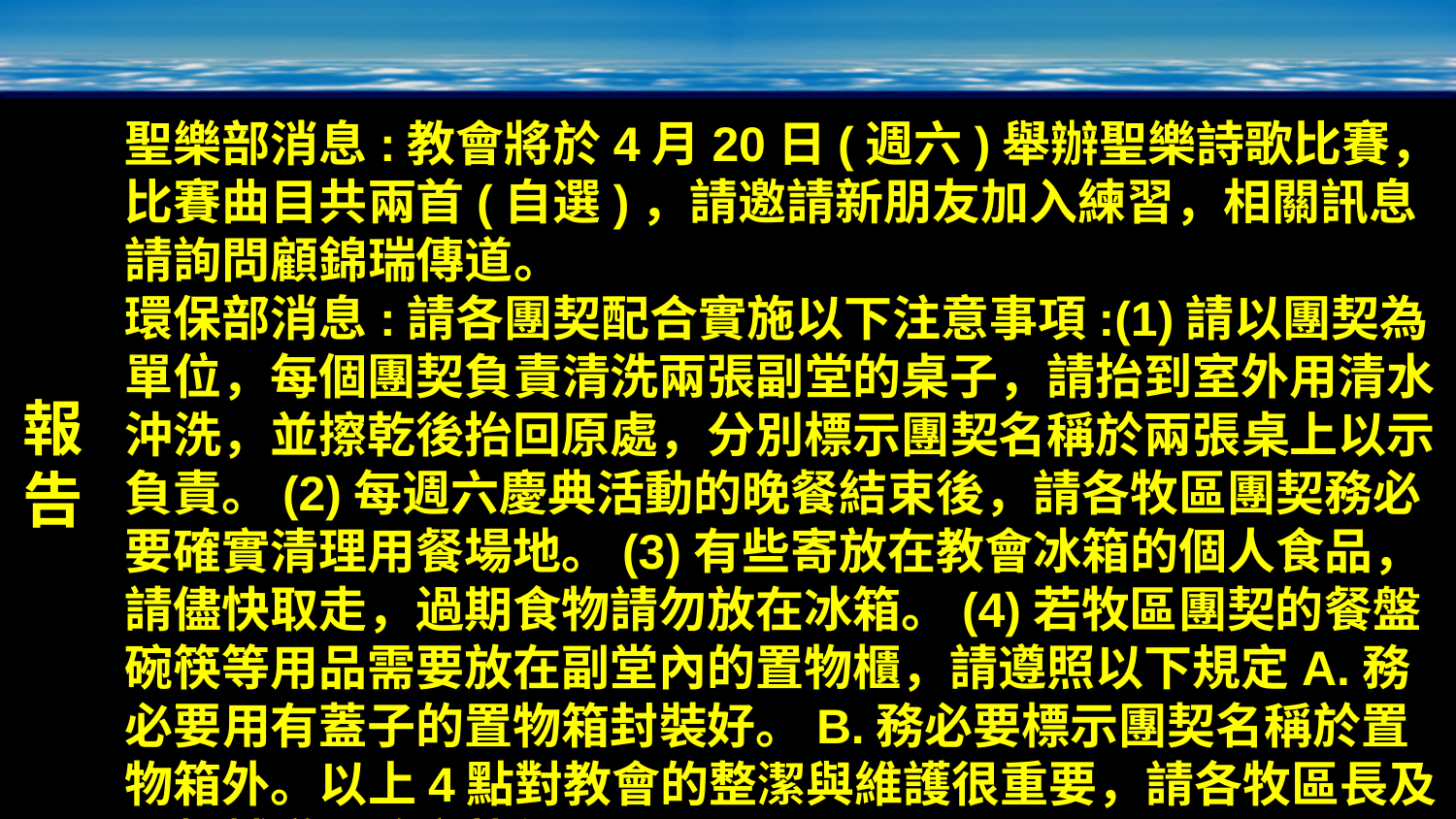

報告
聖樂部消息:教會將於4月20日(週六)舉辦聖樂詩歌比賽，比賽曲目共兩首(自選)，請邀請新朋友加入練習，相關訊息請詢問顧錦瑞傳道。
環保部消息:請各團契配合實施以下注意事項:(1)請以團契為單位，每個團契負責清洗兩張副堂的桌子，請抬到室外用清水沖洗，並擦乾後抬回原處，分別標示團契名稱於兩張桌上以示負責。(2)每週六慶典活動的晚餐結束後，請各牧區團契務必要確實清理用餐場地。(3)有些寄放在教會冰箱的個人食品，請儘快取走，過期食物請勿放在冰箱。(4)若牧區團契的餐盤碗筷等用品需要放在副堂內的置物櫃，請遵照以下規定A.務必要用有蓋子的置物箱封裝好。B.務必要標示團契名稱於置物箱外。以上4點對教會的整潔與維護很重要，請各牧區長及團契輔導要確實執行。
第31屆亞細亞聖徒訪韓聖會將在7月15日到7月22日舉行，本屆主題是「當聖靈降臨在你們身上」，相關訊息請參閱佈告欄。